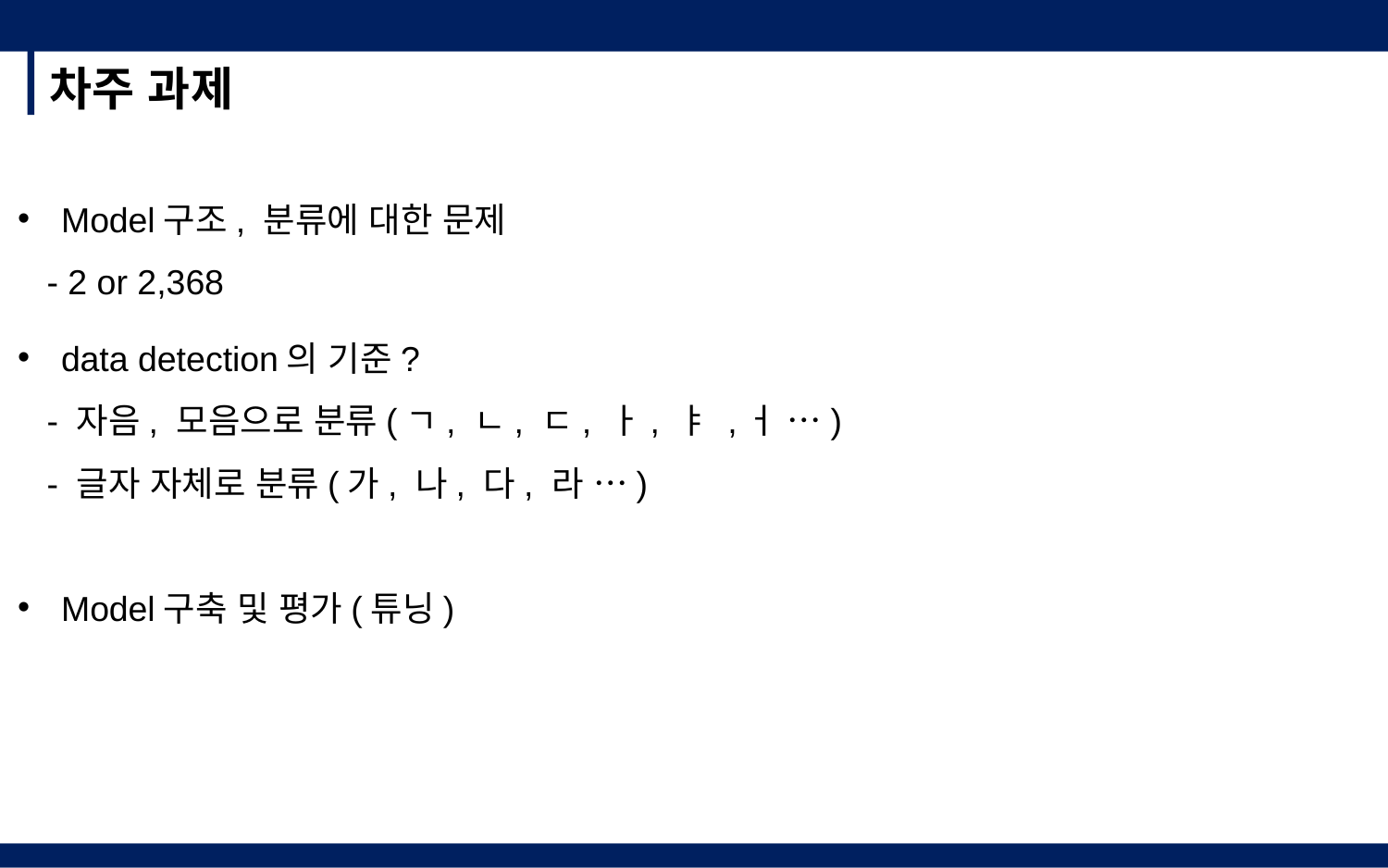

차주 과제

Model구조, 분류에 대한 문제
   - 2 or 2,368

data detection의 기준?
   - 자음, 모음으로 분류(ㄱ, ㄴ, ㄷ, ㅏ, ㅑ ,ㅓ …)
   - 글자 자체로 분류(가, 나, 다, 라 …)

Model구축 및 평가(튜닝)